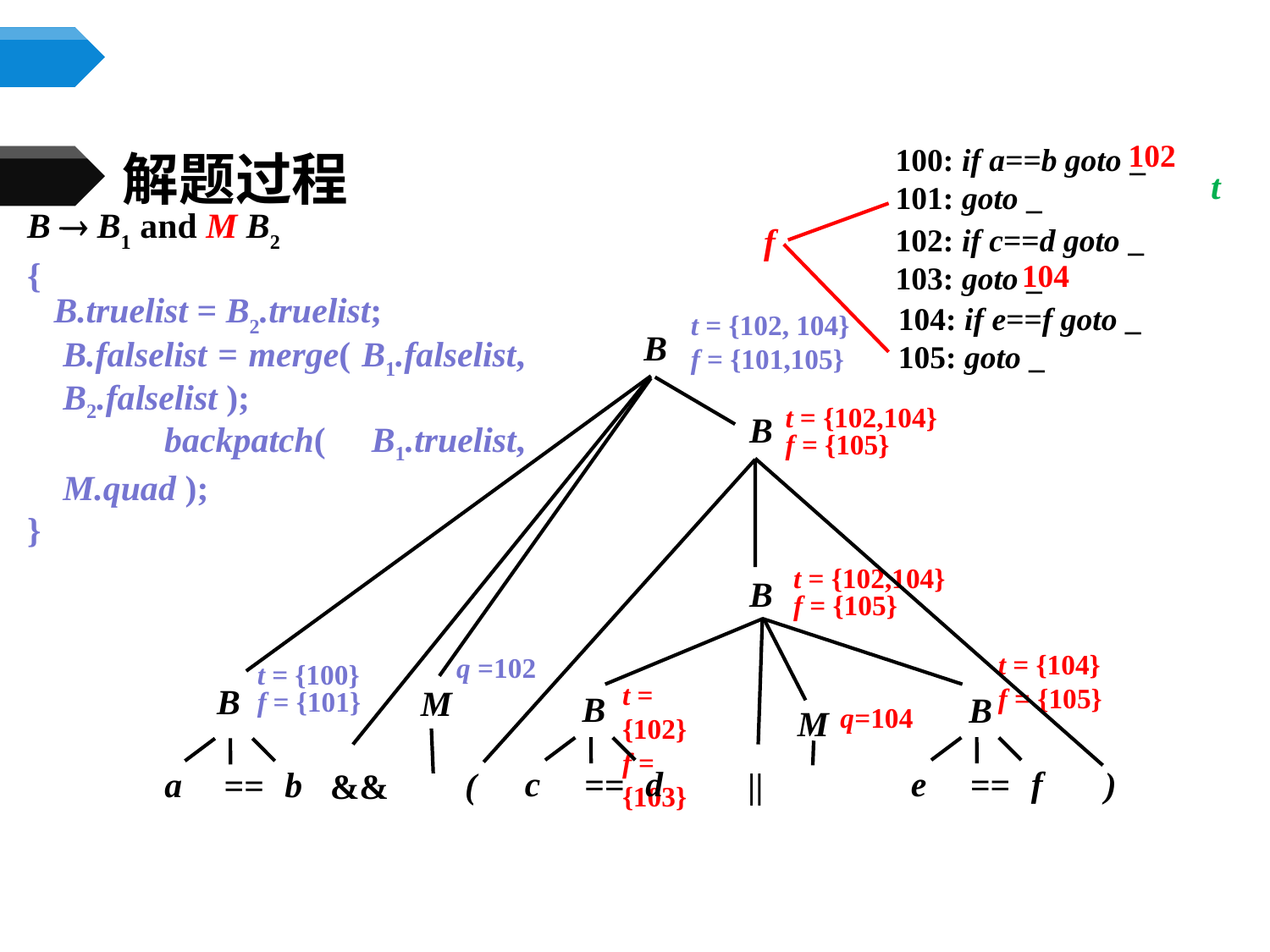

102
100: if a==b goto _
101: goto _
解题过程

t

B → B1 and M B2
{
   B.truelist = B2.truelist;
	B.falselist = merge( B1.falselist, B2.falselist );
   backpatch( B1.truelist, M.quad );
}

f
102: if c==d goto _
103: goto _

104
104: if e==f goto _
105: goto _
t = {102, 104}
f = {101,105}
B

t = {102,104}
f = {105}
B

t = {102,104}
f = {105}
B

t = {104}
f = {105}
q =102
t = {100}
f = {101}
t = {102}
f = {103}
B
M
B
B
q=104
M

c
d
e
f
a
b
==
==
)
==
||

(
&&